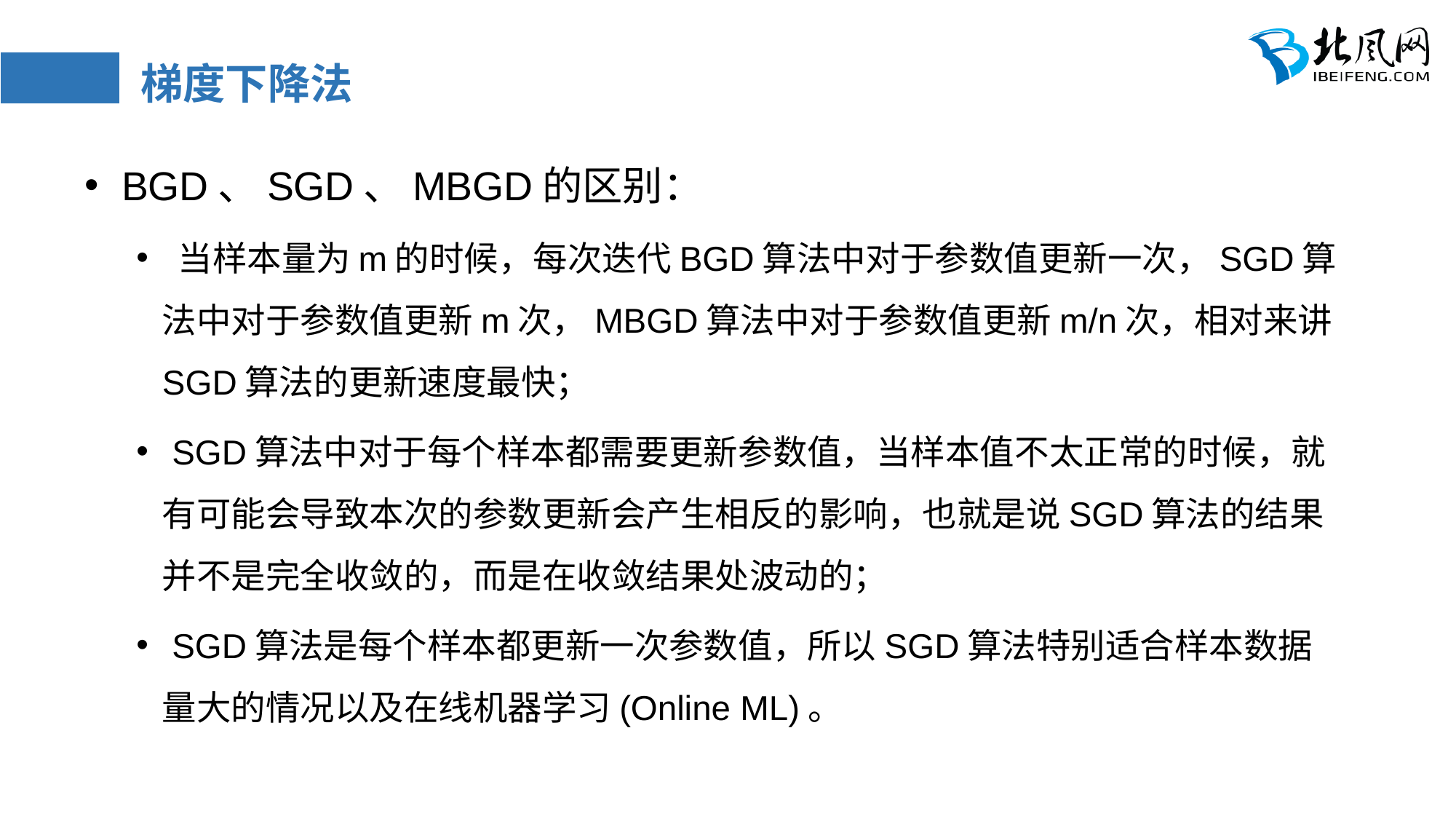

# 梯度下降法
 BGD、SGD、MBGD的区别：
 当样本量为m的时候，每次迭代BGD算法中对于参数值更新一次，SGD算法中对于参数值更新m次，MBGD算法中对于参数值更新m/n次，相对来讲SGD算法的更新速度最快；
 SGD算法中对于每个样本都需要更新参数值，当样本值不太正常的时候，就有可能会导致本次的参数更新会产生相反的影响，也就是说SGD算法的结果并不是完全收敛的，而是在收敛结果处波动的；
 SGD算法是每个样本都更新一次参数值，所以SGD算法特别适合样本数据量大的情况以及在线机器学习(Online ML)。